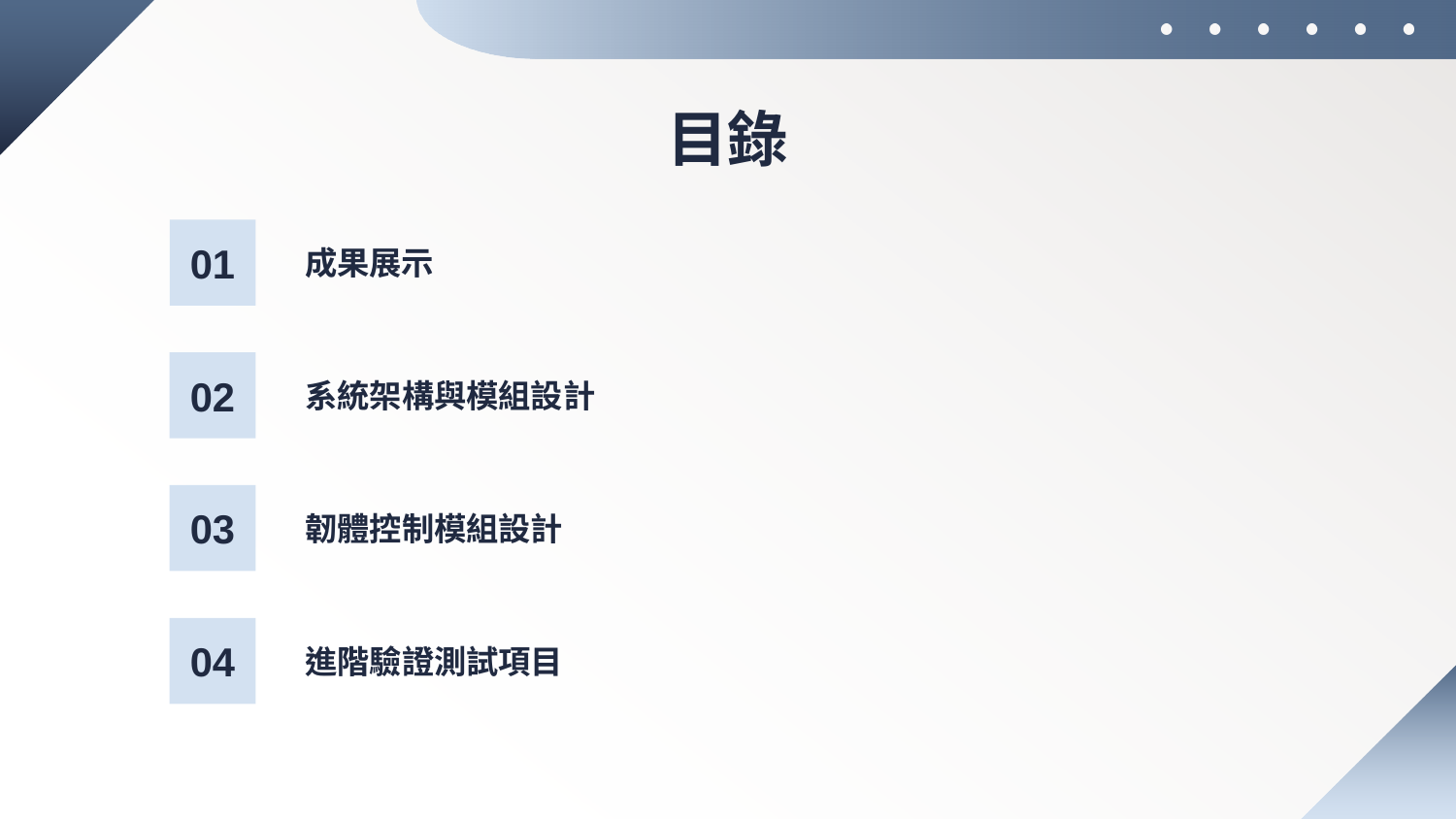

# 目錄
成果展示
01
系統架構與模組設計
02
韌體控制模組設計
03
04
進階驗證測試項目